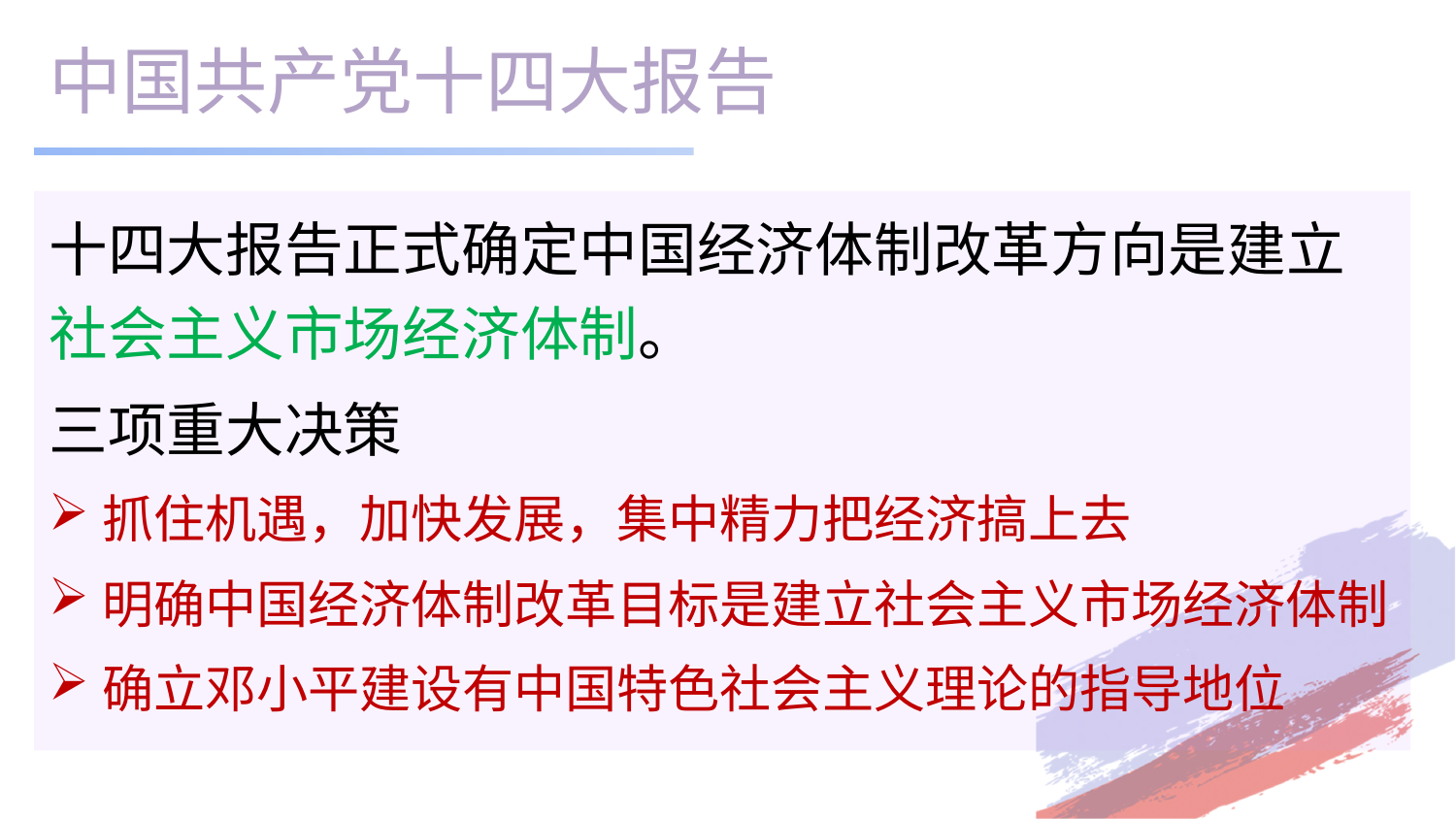

# 中国共产党十四大报告
十四大报告正式确定中国经济体制改革方向是建立社会主义市场经济体制。
三项重大决策
抓住机遇，加快发展，集中精力把经济搞上去
明确中国经济体制改革目标是建立社会主义市场经济体制
确立邓小平建设有中国特色社会主义理论的指导地位